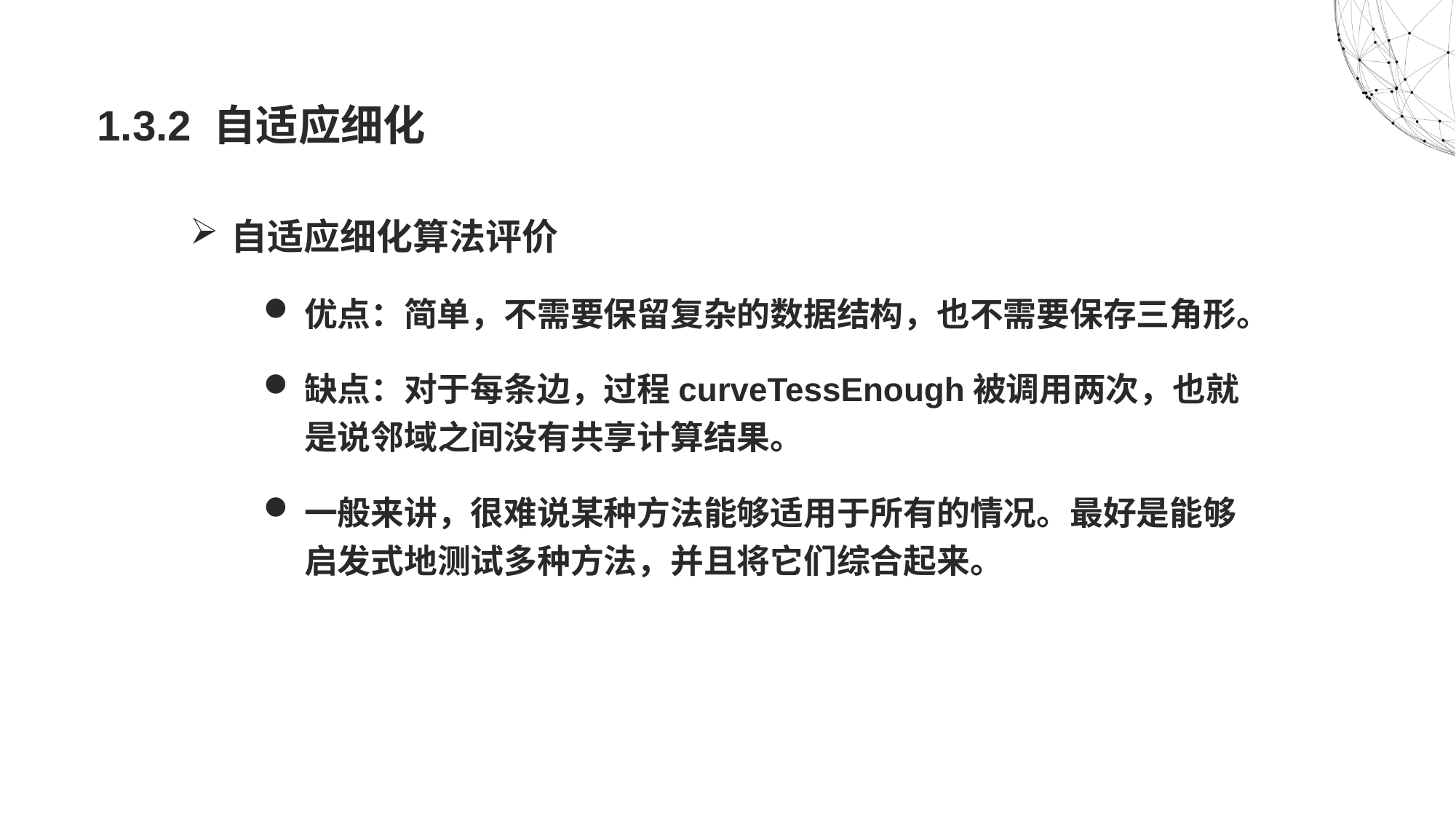

# 1.3.2 自适应细化
自适应细化算法评价
优点：简单，不需要保留复杂的数据结构，也不需要保存三角形。
缺点：对于每条边，过程curveTessEnough被调用两次，也就是说邻域之间没有共享计算结果。
一般来讲，很难说某种方法能够适用于所有的情况。最好是能够启发式地测试多种方法，并且将它们综合起来。